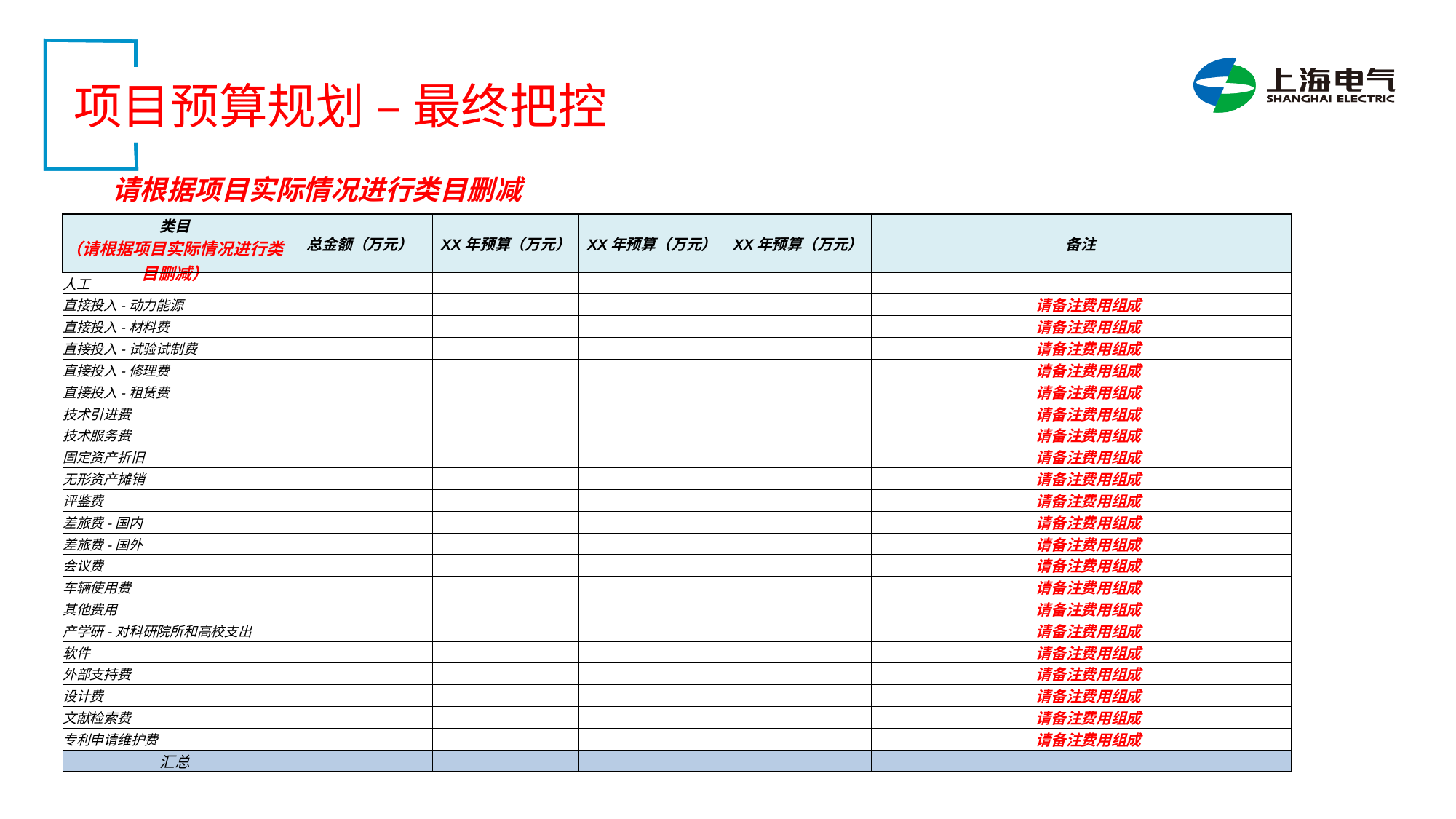

项目预算规划 – 最终把控
请根据项目实际情况进行类目删减
| 类目 （请根据项目实际情况进行类目删减） | 总金额（万元） | XX年预算（万元） | XX年预算（万元） | XX年预算（万元） | 备注 |
| --- | --- | --- | --- | --- | --- |
| 人工 |  |  |  |  |  |
| 直接投入-动力能源 |  |  |  |  | 请备注费用组成 |
| 直接投入-材料费 |  |  |  |  | 请备注费用组成 |
| 直接投入-试验试制费 |  |  |  |  | 请备注费用组成 |
| 直接投入-修理费 |  |  |  |  | 请备注费用组成 |
| 直接投入-租赁费 |  |  |  |  | 请备注费用组成 |
| 技术引进费 |  |  |  |  | 请备注费用组成 |
| 技术服务费 |  |  |  |  | 请备注费用组成 |
| 固定资产折旧 |  |  |  |  | 请备注费用组成 |
| 无形资产摊销 |  |  |  |  | 请备注费用组成 |
| 评鉴费 |  |  |  |  | 请备注费用组成 |
| 差旅费-国内 |  |  |  |  | 请备注费用组成 |
| 差旅费-国外 |  |  |  |  | 请备注费用组成 |
| 会议费 |  |  |  |  | 请备注费用组成 |
| 车辆使用费 |  |  |  |  | 请备注费用组成 |
| 其他费用 |  |  |  |  | 请备注费用组成 |
| 产学研-对科研院所和高校支出 |  |  |  |  | 请备注费用组成 |
| 软件 |  |  |  |  | 请备注费用组成 |
| 外部支持费 |  |  |  |  | 请备注费用组成 |
| 设计费 |  |  |  |  | 请备注费用组成 |
| 文献检索费 |  |  |  |  | 请备注费用组成 |
| 专利申请维护费 |  |  |  |  | 请备注费用组成 |
| 汇总 |  |  |  |  |  |